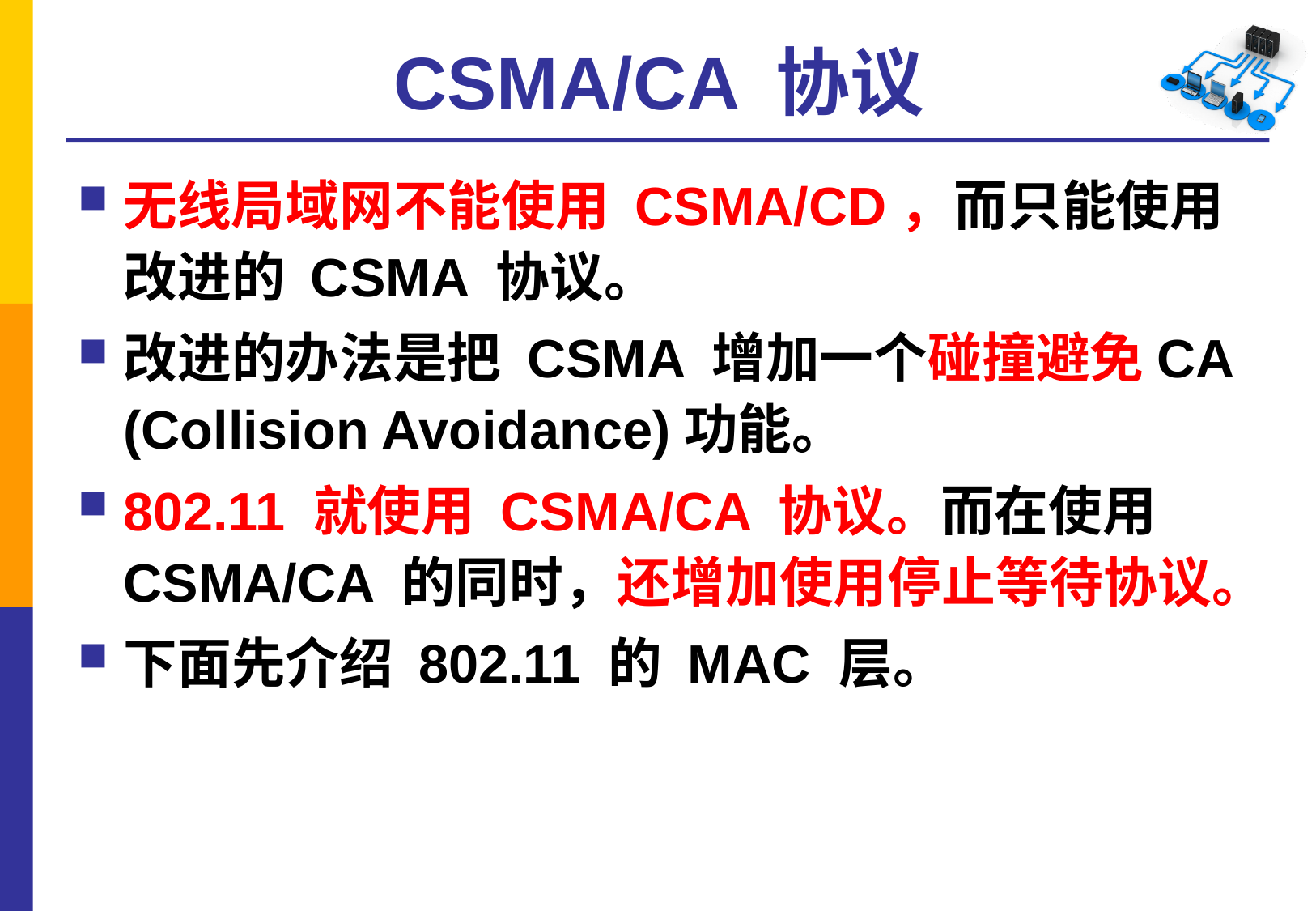

# CSMA/CA 协议
无线局域网不能使用 CSMA/CD，而只能使用改进的 CSMA 协议。
改进的办法是把 CSMA 增加一个碰撞避免CA (Collision Avoidance)功能。
802.11 就使用 CSMA/CA 协议。而在使用 CSMA/CA 的同时，还增加使用停止等待协议。
下面先介绍 802.11 的 MAC 层。